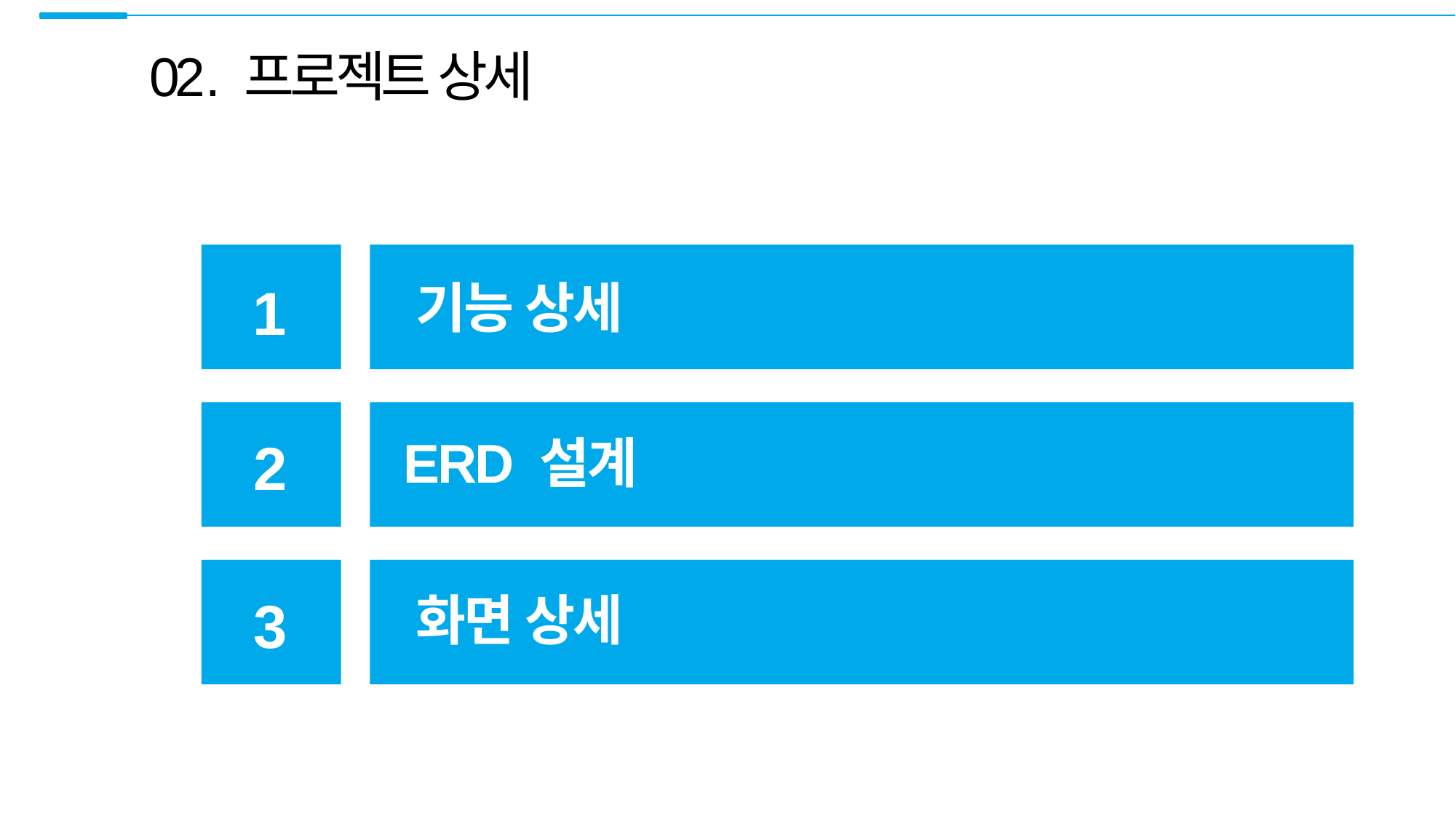

02. 프로젝트 상세

기능 상세
1

ERD 설계
2

화면 상세
3